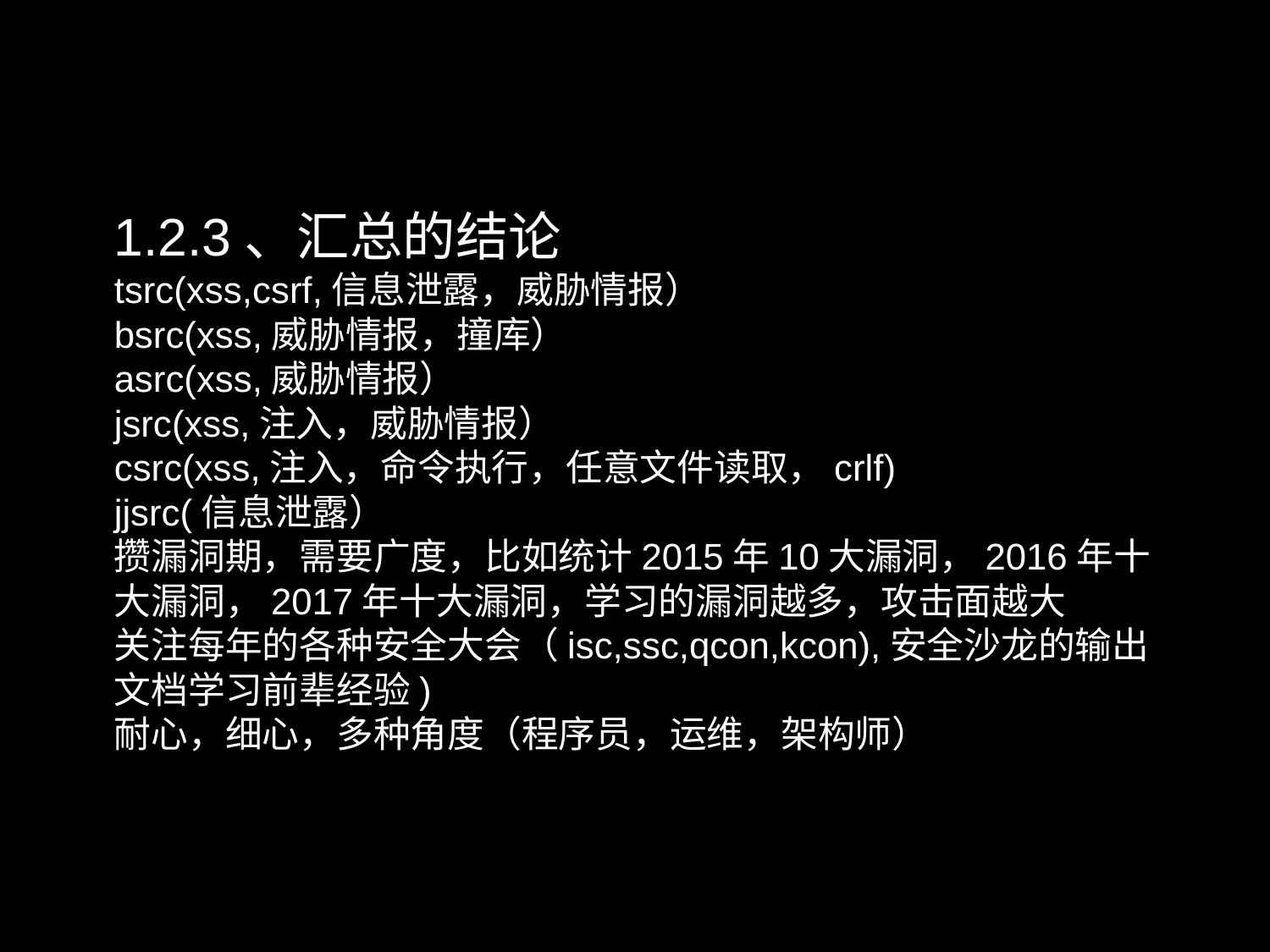

1.2.3、汇总的结论
tsrc(xss,csrf,信息泄露，威胁情报）
bsrc(xss,威胁情报，撞库）
asrc(xss,威胁情报）
jsrc(xss,注入，威胁情报）
csrc(xss,注入，命令执行，任意文件读取，crlf)
jjsrc(信息泄露）
攒漏洞期，需要广度，比如统计2015年10大漏洞，2016年十大漏洞，2017年十大漏洞，学习的漏洞越多，攻击面越大
关注每年的各种安全大会（isc,ssc,qcon,kcon),安全沙龙的输出文档学习前辈经验)
耐心，细心，多种角度（程序员，运维，架构师）